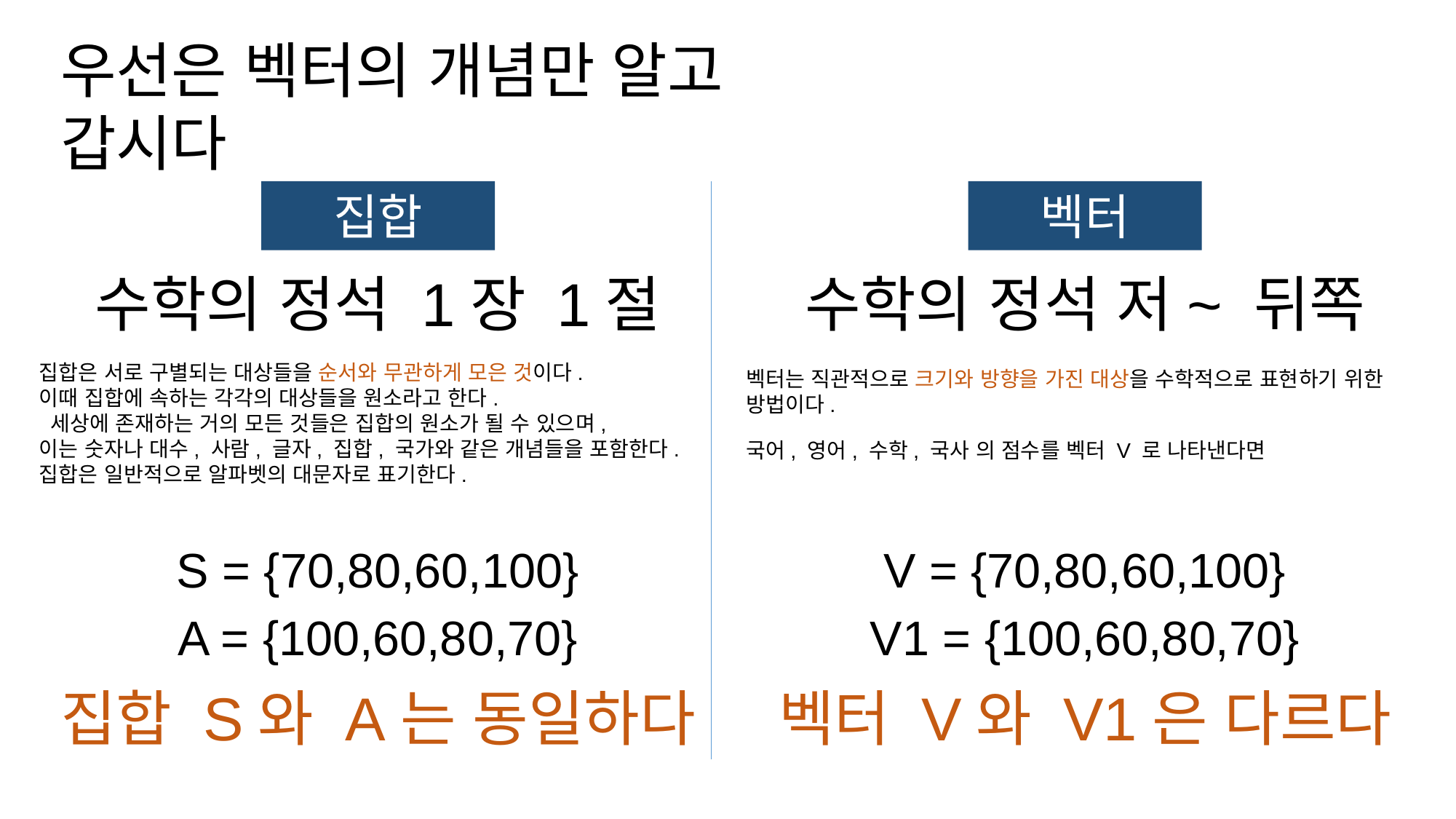

우선은 벡터의 개념만 알고 갑시다
집합
수학의 정석 1장 1절
집합은 서로 구별되는 대상들을 순서와 무관하게 모은 것이다.
이때 집합에 속하는 각각의 대상들을 원소라고 한다.
 세상에 존재하는 거의 모든 것들은 집합의 원소가 될 수 있으며,
이는 숫자나 대수, 사람, 글자, 집합, 국가와 같은 개념들을 포함한다.
집합은 일반적으로 알파벳의 대문자로 표기한다.
S = {70,80,60,100}
A = {100,60,80,70}
집합 S와 A는 동일하다
벡터
수학의 정석 저~ 뒤쪽
벡터는 직관적으로 크기와 방향을 가진 대상을 수학적으로 표현하기 위한 방법이다.
국어, 영어, 수학, 국사 의 점수를 벡터 V 로 나타낸다면
V = {70,80,60,100}
V1 = {100,60,80,70}
벡터 V와 V1은 다르다